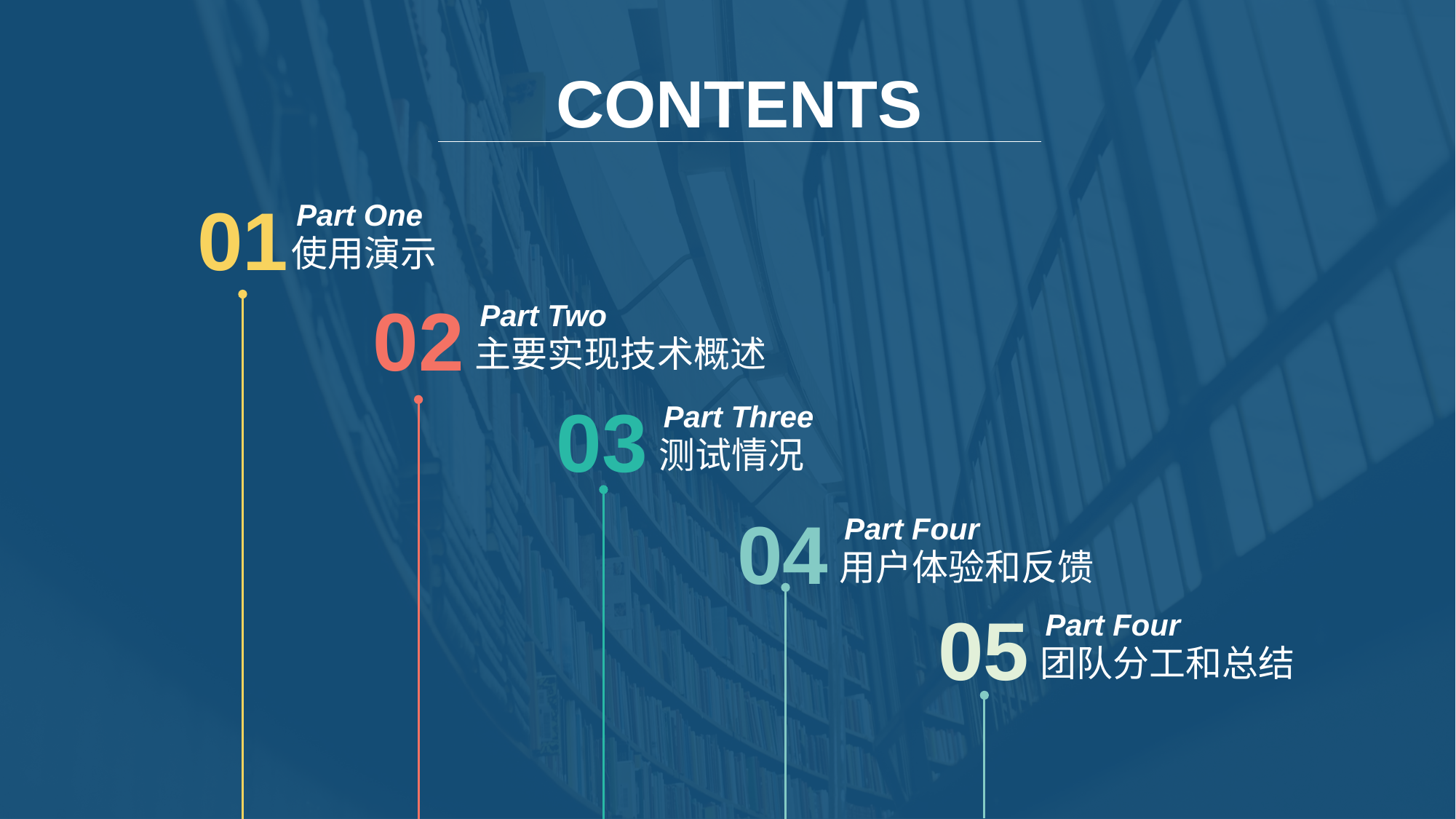

CONTENTS
01
Part One
使用演示
02
Part Two
主要实现技术概述
03
Part Three
测试情况
04
Part Four
用户体验和反馈
05
Part Four
团队分工和总结